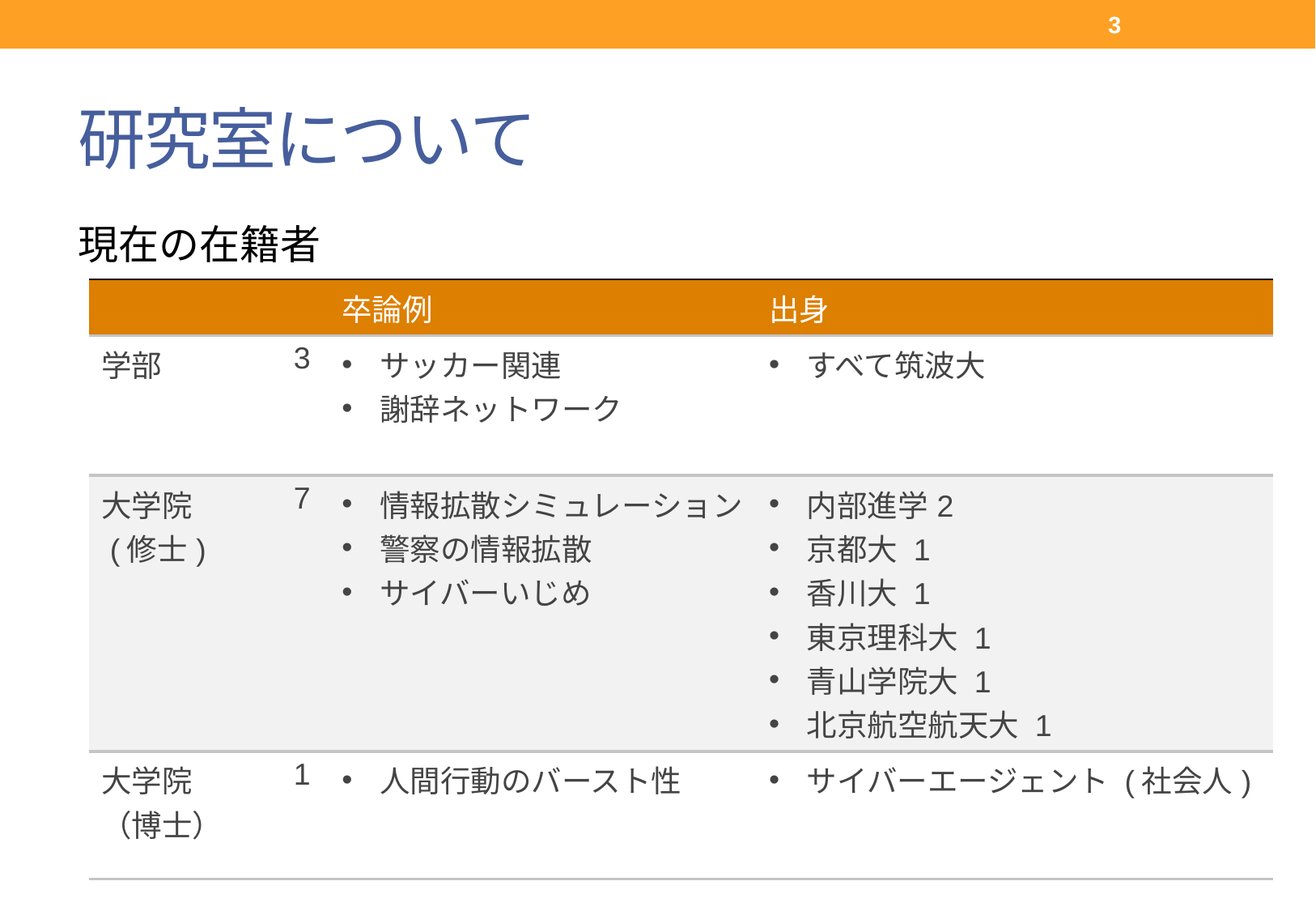

3
# 研究室について
現在の在籍者
|  |  | 卒論例 | 出身 |
| --- | --- | --- | --- |
| 学部 | 3 | サッカー関連 謝辞ネットワーク | すべて筑波大 |
| 大学院 (修士) | 7 | 情報拡散シミュレーション 警察の情報拡散 サイバーいじめ | 内部進学2 京都大 1 香川大 1 東京理科大 1 青山学院大 1 北京航空航天大 1 |
| 大学院 （博士） | 1 | 人間行動のバースト性 | サイバーエージェント (社会人) |